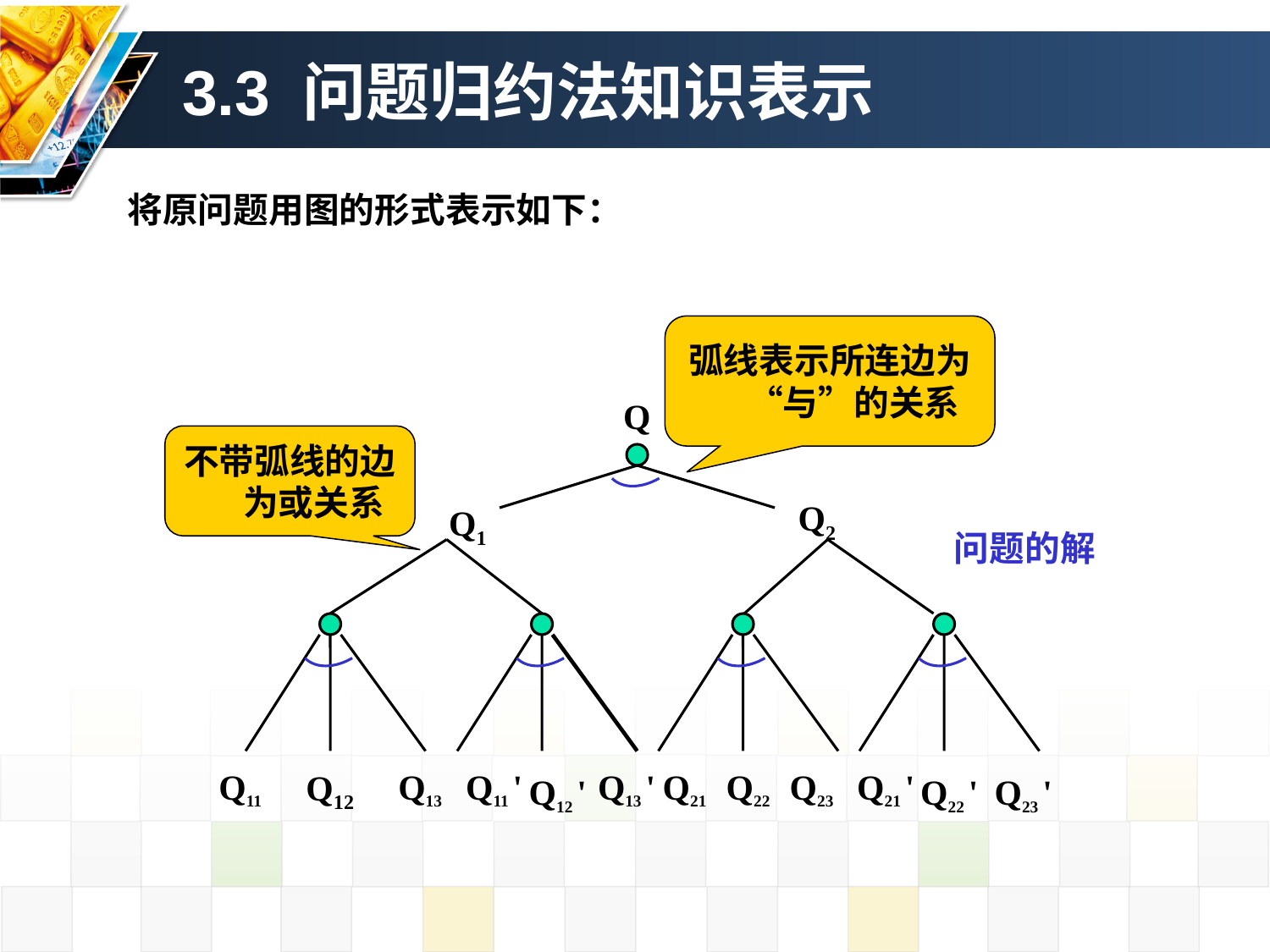

3.3 问题归约法知识表示
将原问题用图的形式表示如下：
弧线表示所连边为“与”的关系
Q

Q1
Q2

Q11
Q12
Q13
Q11 '
Q12 '
Q13 '
Q21
Q22
Q23
Q21 '
Q22 '
Q23 '
不带弧线的边为或关系
问题的解